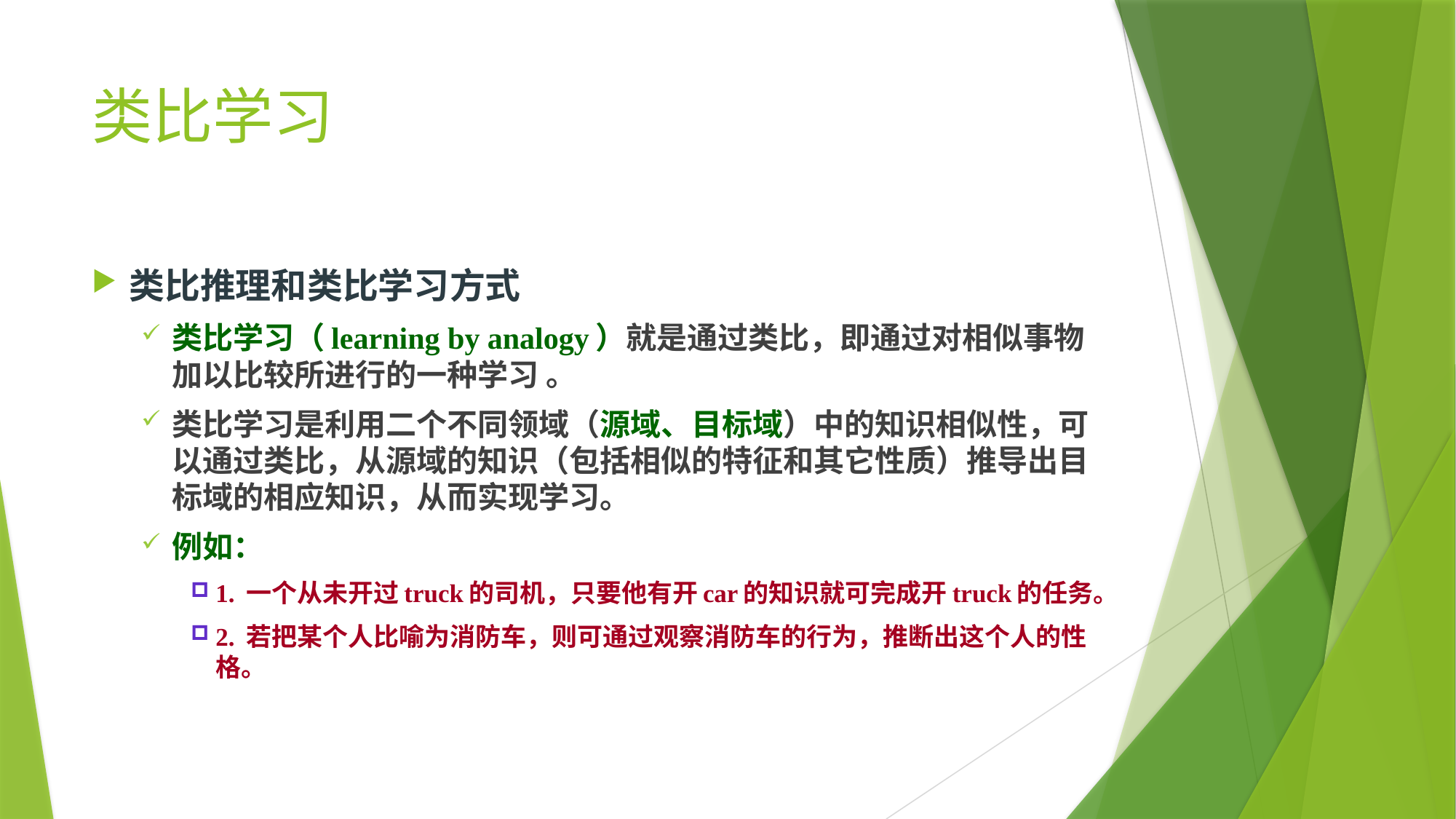

# 类比学习
类比推理和类比学习方式
类比学习（learning by analogy）就是通过类比，即通过对相似事物加以比较所进行的一种学习 。
类比学习是利用二个不同领域（源域、目标域）中的知识相似性，可以通过类比，从源域的知识（包括相似的特征和其它性质）推导出目标域的相应知识，从而实现学习。
例如：
1. 一个从未开过truck的司机，只要他有开car的知识就可完成开truck的任务。
2. 若把某个人比喻为消防车，则可通过观察消防车的行为，推断出这个人的性格。